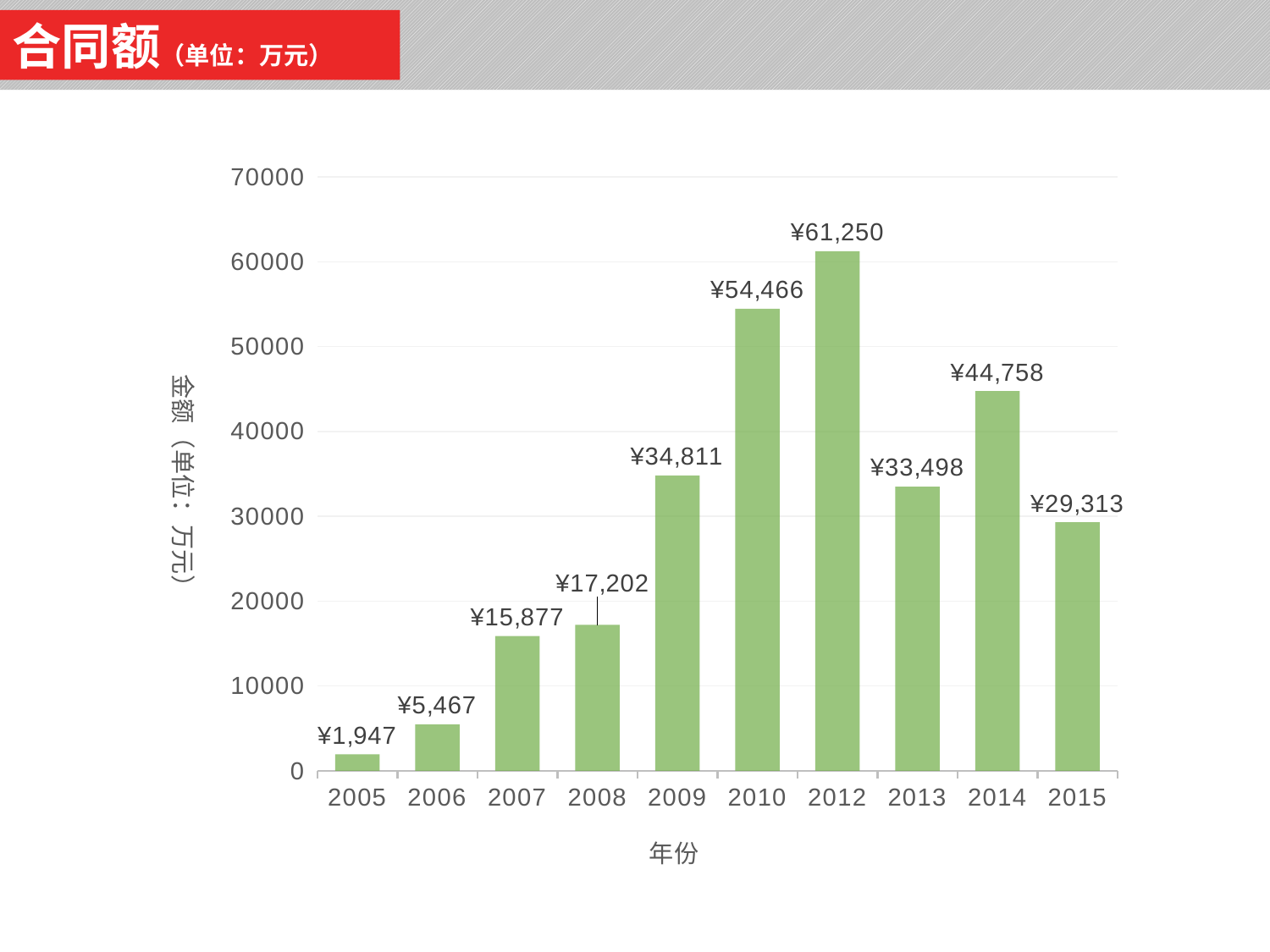

合同额（单位：万元）

### Chart

| Category | 合同额 |
|---|---|
| 2005 | 1947.0 |
| 2006 | 5467.0 |
| 2007 | 15877.0 |
| 2008 | 17202.0 |
| 2009 | 34811.0 |
| 2010 | 54466.0 |
| 2012 | 61250.0 |
| 2013 | 33498.0 |
| 2014 | 44758.0 |
| 2015 | 29313.0 |